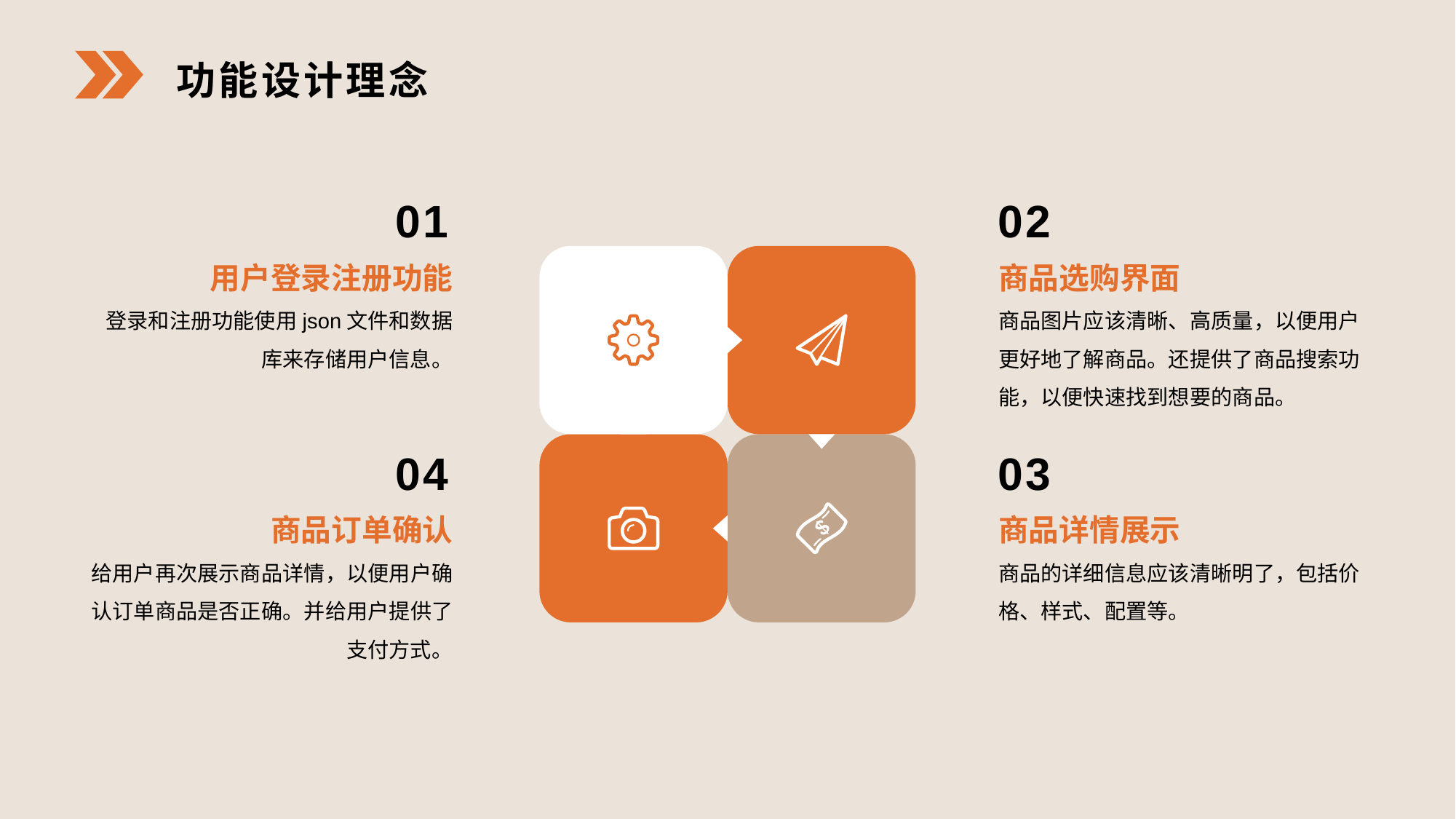

功能设计理念
02
商品选购界面
商品图片应该清晰、高质量，以便用户更好地了解商品。还提供了商品搜索功能，以便快速找到想要的商品。
01
用户登录注册功能
登录和注册功能使用json文件和数据库来存储用户信息。

04
商品订单确认
给用户再次展示商品详情，以便用户确认订单商品是否正确。并给用户提供了支付方式。
03
商品详情展示
商品的详细信息应该清晰明了，包括价格、样式、配置等。